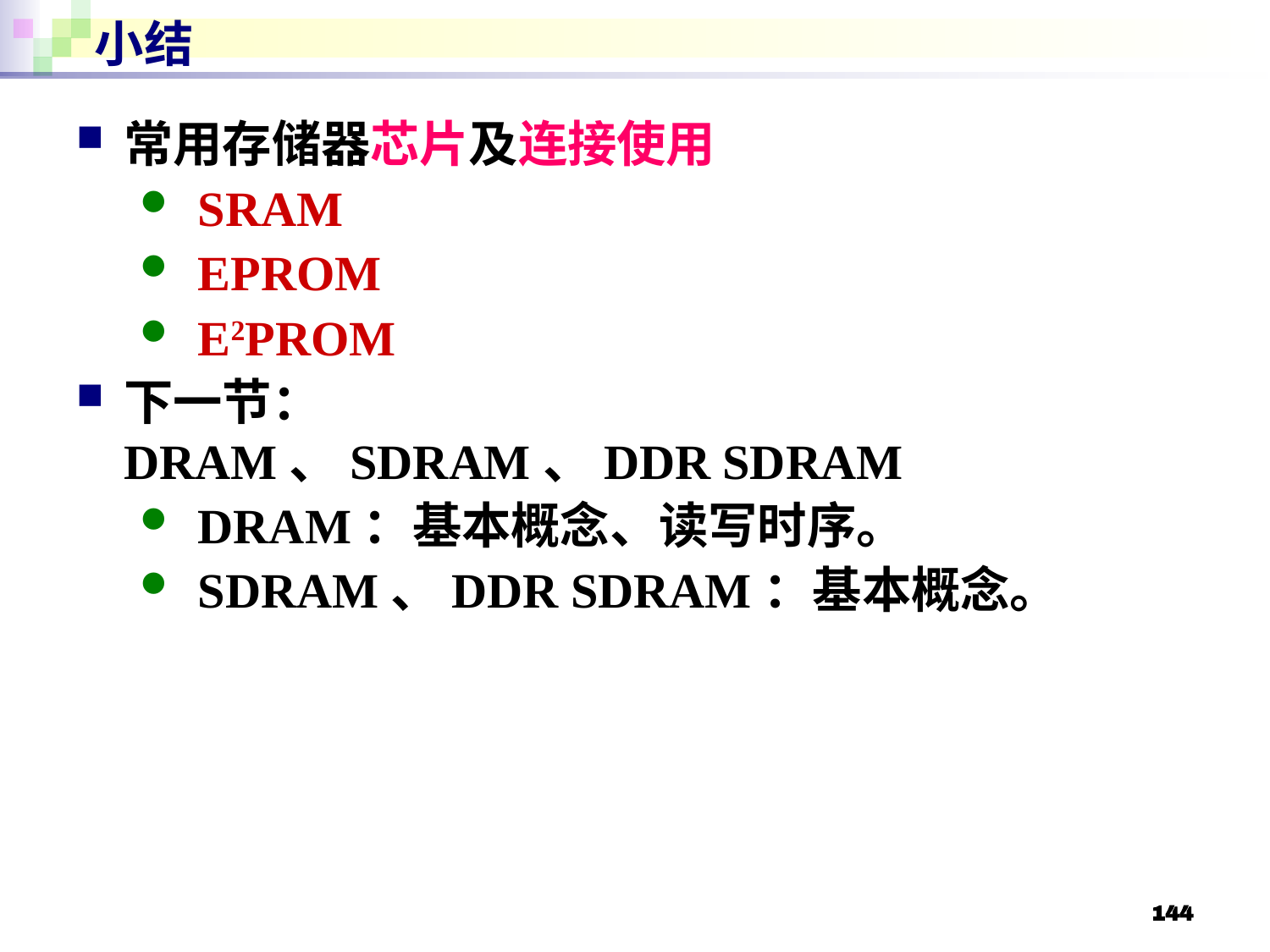

# 小结
常用存储器芯片及连接使用
SRAM
EPROM
E2PROM
下一节：
DRAM、SDRAM、DDR SDRAM
DRAM：基本概念、读写时序。
SDRAM、DDR SDRAM：基本概念。
144